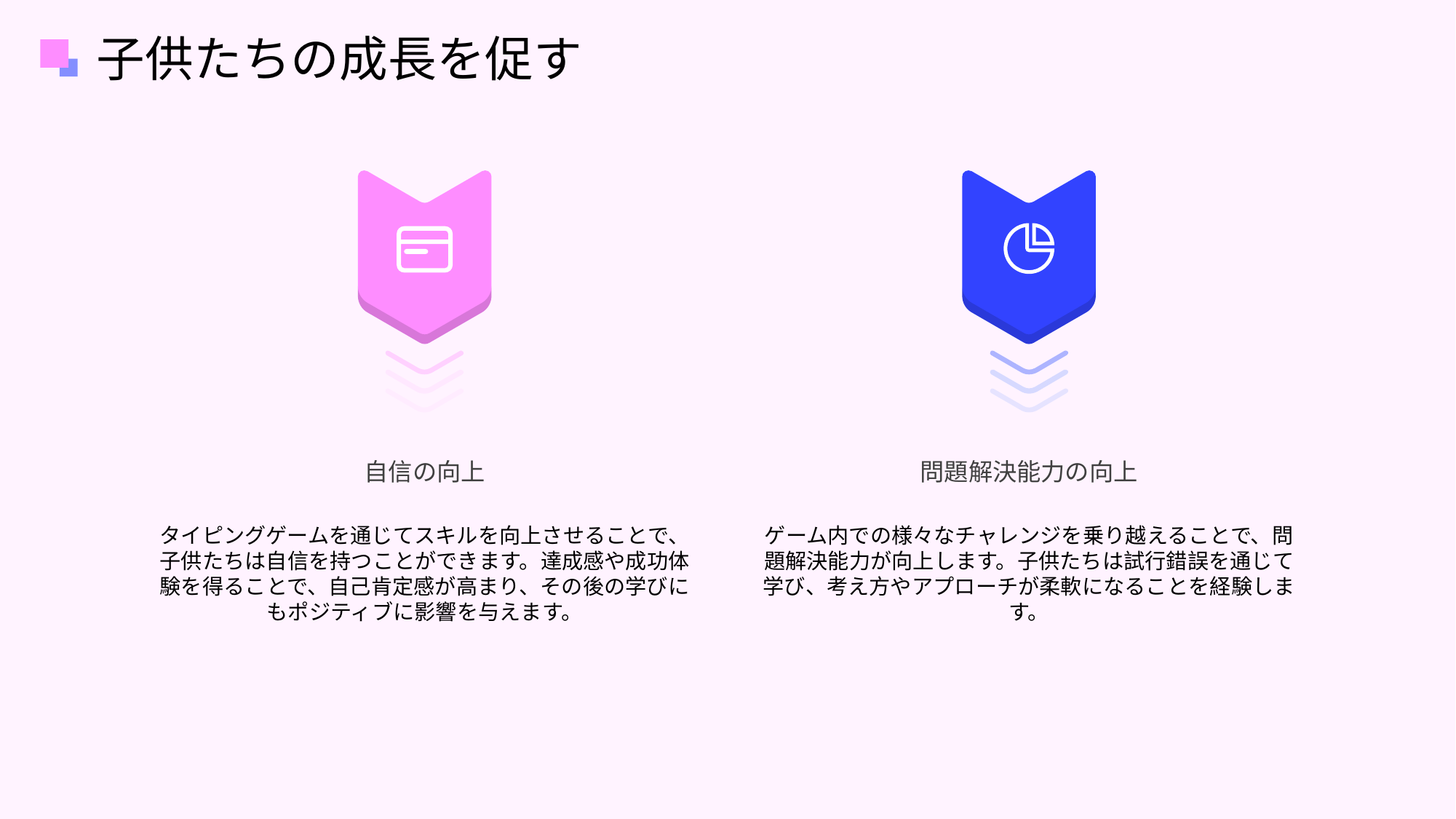

子供たちの成長を促す

自信の向上
問題解決能力の向上
タイピングゲームを通じてスキルを向上させることで、子供たちは自信を持つことができます。達成感や成功体験を得ることで、自己肯定感が高まり、その後の学びにもポジティブに影響を与えます。
ゲーム内での様々なチャレンジを乗り越えることで、問題解決能力が向上します。子供たちは試行錯誤を通じて学び、考え方やアプローチが柔軟になることを経験します。